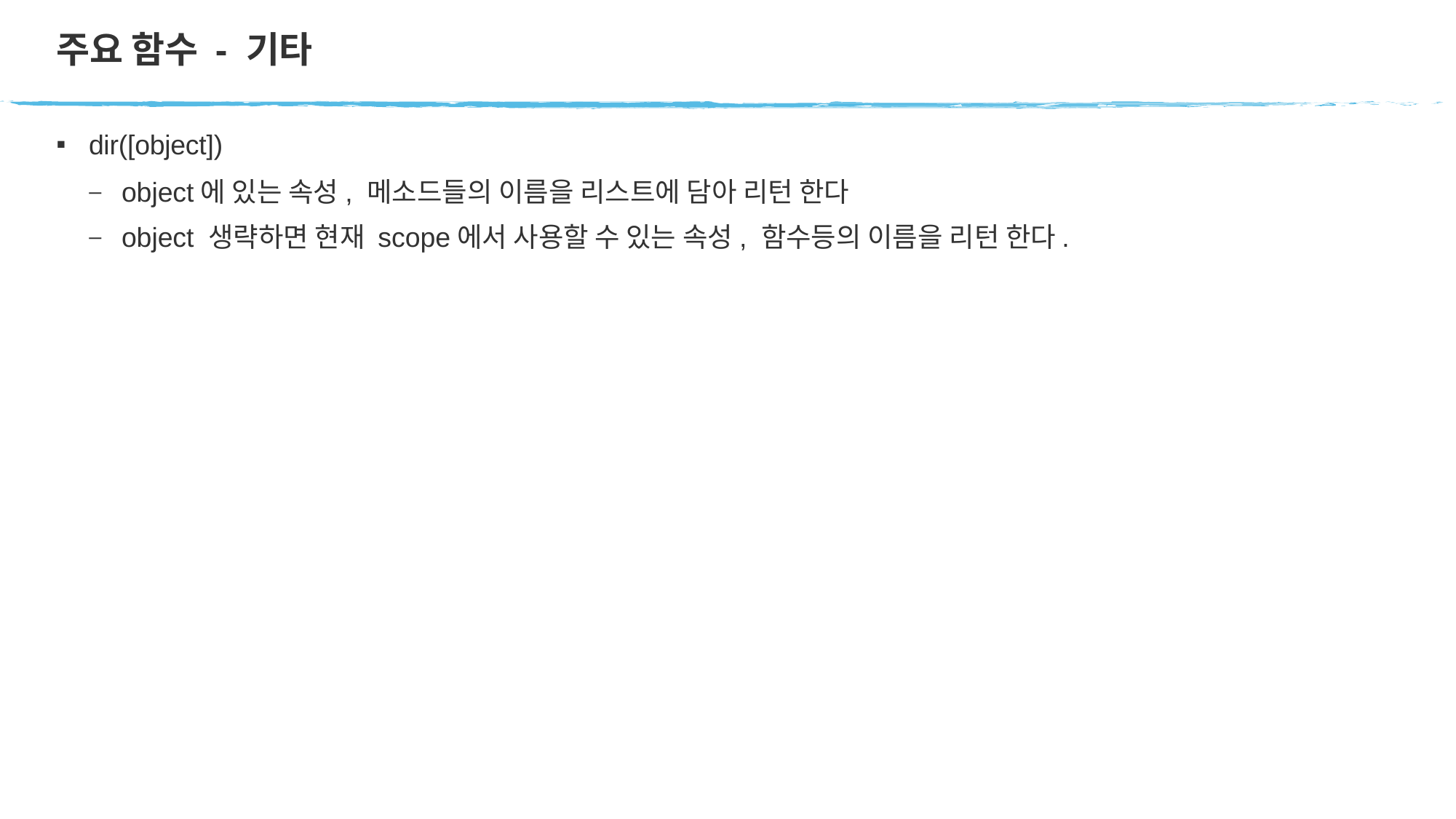

# 주요 함수 - 기타
dir([object])
object에 있는 속성, 메소드들의 이름을 리스트에 담아 리턴 한다
object 생략하면 현재 scope에서 사용할 수 있는 속성, 함수등의 이름을 리턴 한다.